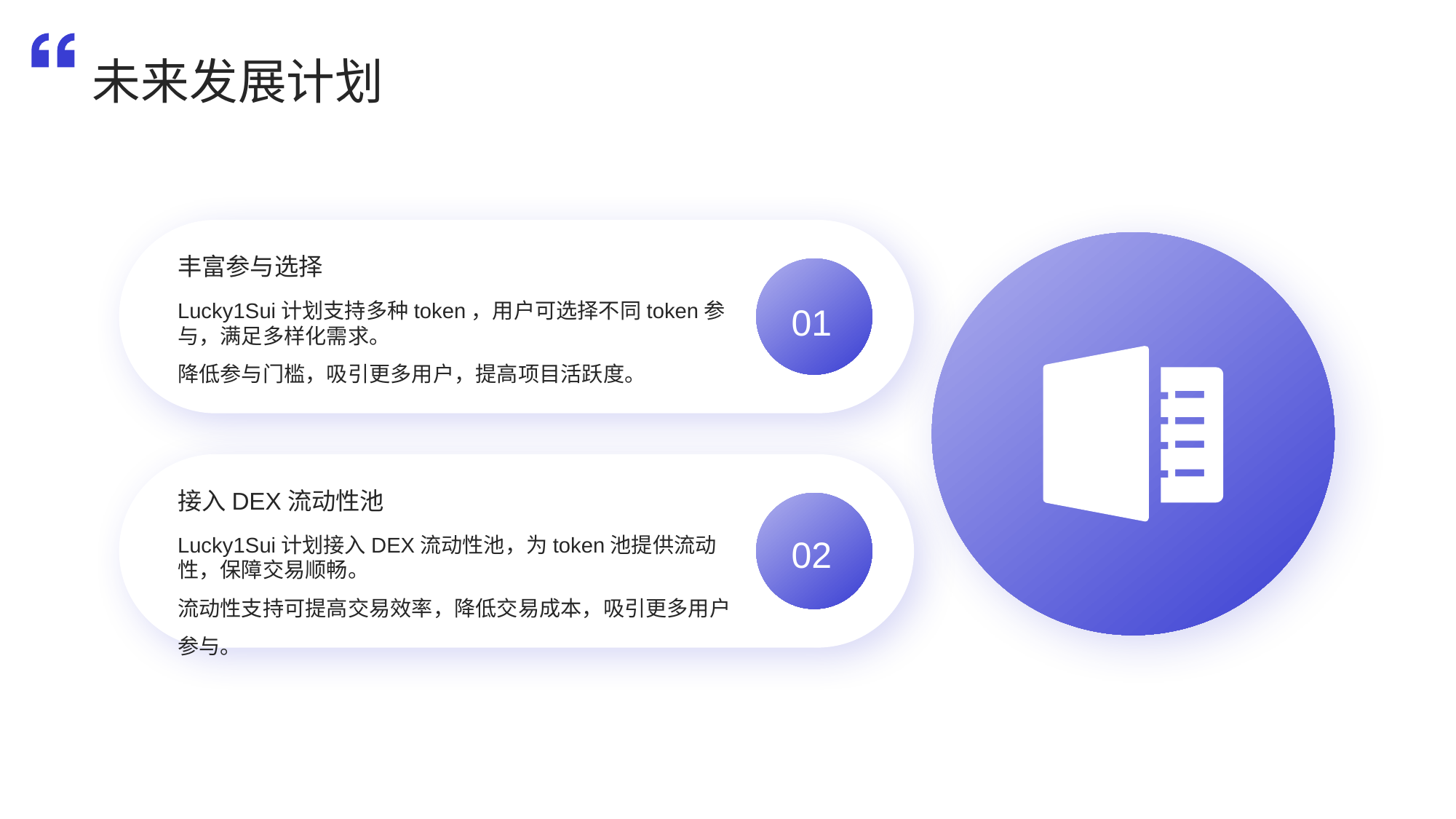

未来发展计划

丰富参与选择

Lucky1Sui计划支持多种token，用户可选择不同token参与，满足多样化需求。
降低参与门槛，吸引更多用户，提高项目活跃度。
01

接入DEX流动性池

02
Lucky1Sui计划接入DEX流动性池，为token池提供流动性，保障交易顺畅。
流动性支持可提高交易效率，降低交易成本，吸引更多用户参与。